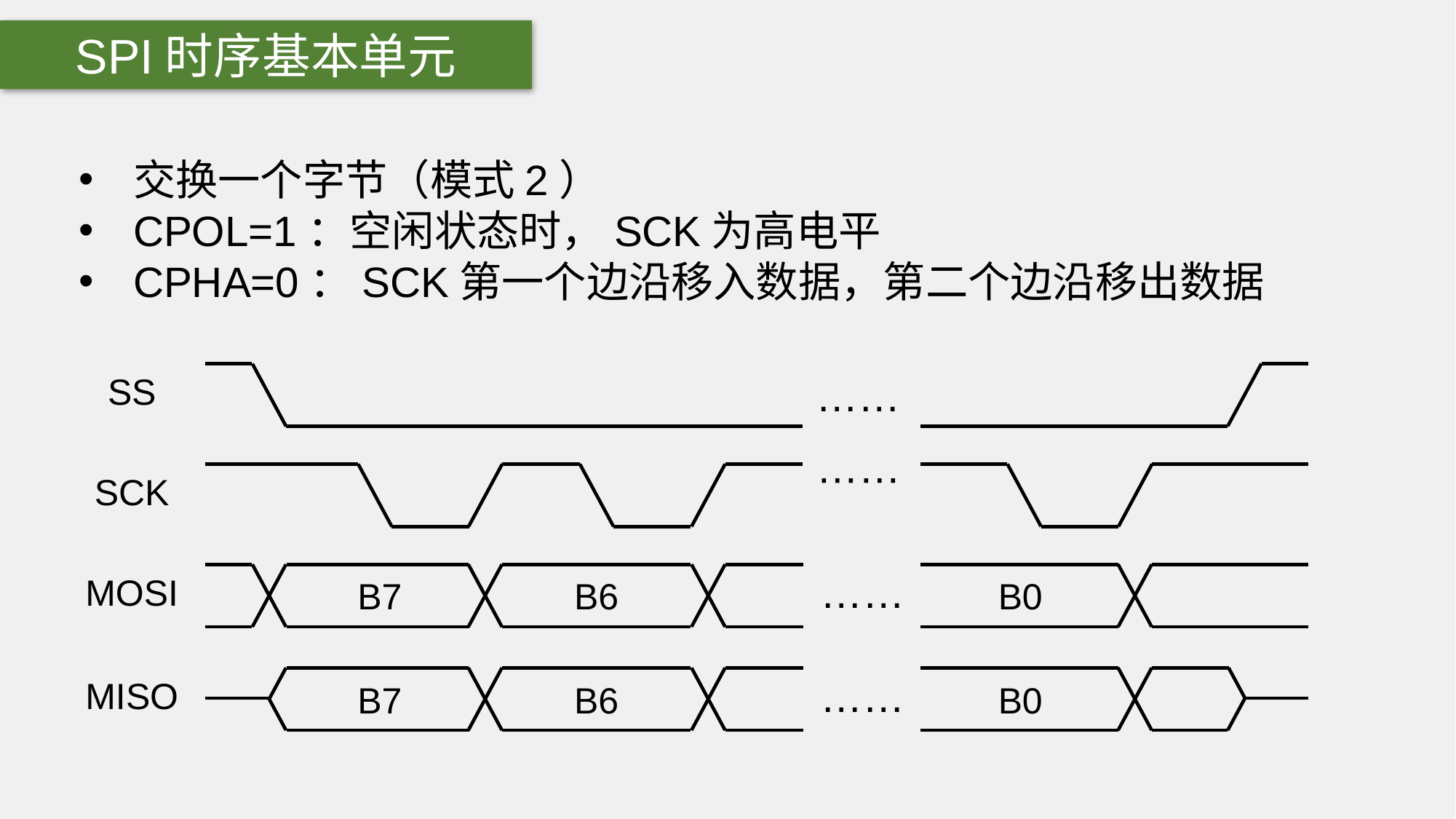

SPI时序基本单元
交换一个字节（模式2）
CPOL=1：空闲状态时，SCK为高电平
CPHA=0：SCK第一个边沿移入数据，第二个边沿移出数据
SS
……
SCK
……
……
MOSI
B7
B6
B0
……
MISO
B7
B6
B0